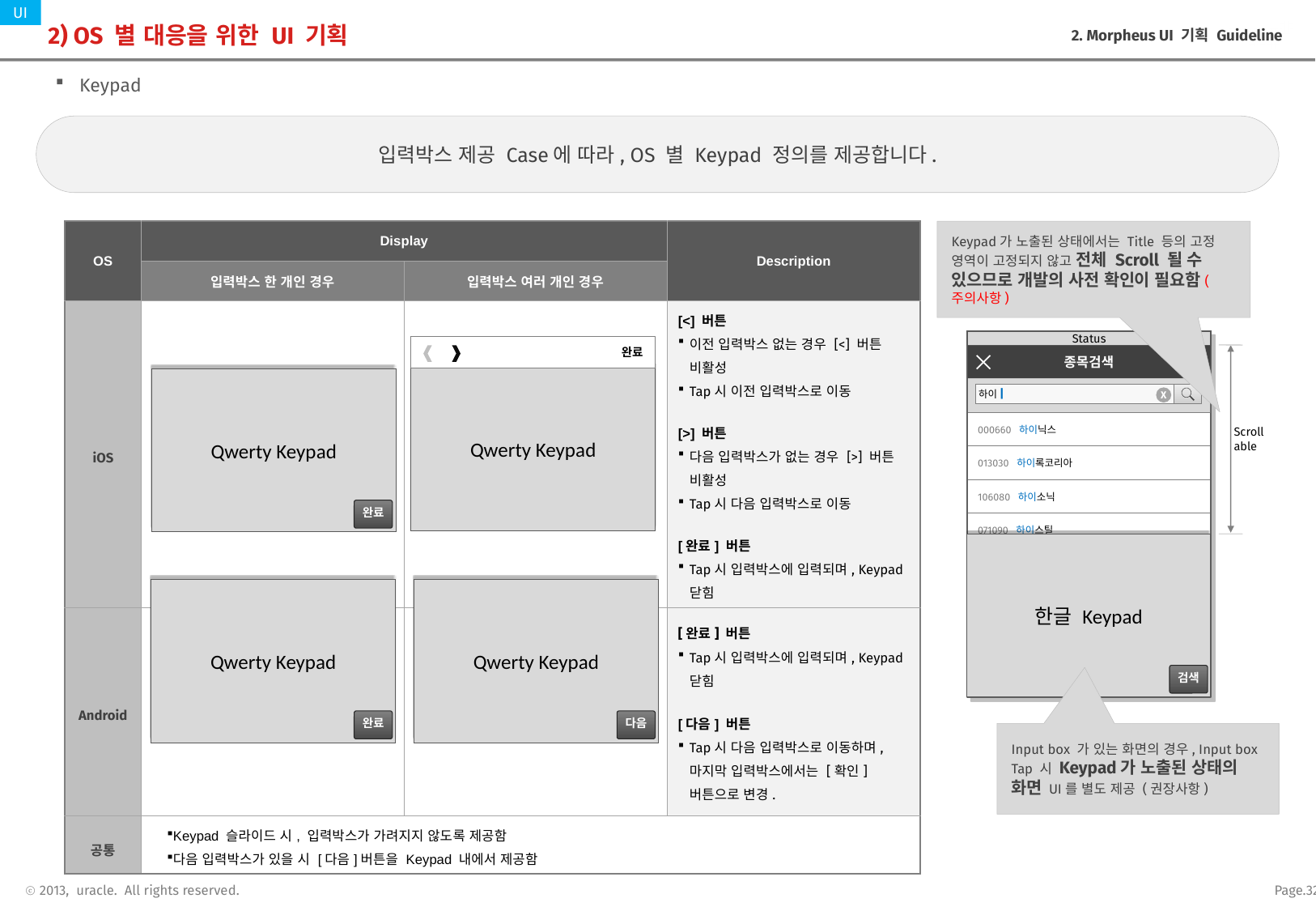

| Updated (2013/11/19) |
| --- |
| iOS7에 맞게 UI Component 변경 |
# 2) OS 별 대응을 위한 UI 기획
2. Morpheus UI 기획 Guideline
Keypad
입력박스 제공 Case에 따라, OS 별 Keypad 정의를 제공합니다.
Keypad가 노출된 상태에서는 Title 등의 고정 영역이 고정되지 않고 전체 Scroll 될 수 있으므로 개발의 사전 확인이 필요함(주의사항)
| OS | Display |  | Description |
| --- | --- | --- | --- |
|  | 입력박스 한 개인 경우 | 입력박스 여러 개인 경우 |  |
| iOS |  |  | [<] 버튼 이전 입력박스 없는 경우 [<] 버튼 비활성 Tap시 이전 입력박스로 이동 [>] 버튼 다음 입력박스가 없는 경우 [>] 버튼 비활성 Tap시 다음 입력박스로 이동 [완료] 버튼 Tap시 입력박스에 입력되며, Keypad 닫힘 |
| Android |  |  | [완료] 버튼 Tap시 입력박스에 입력되며, Keypad 닫힘 [다음] 버튼 Tap시 다음 입력박스로 이동하며, 마지막 입력박스에서는 [확인] 버튼으로 변경. |
| 공통 | Keypad 슬라이드 시, 입력박스가 가려지지 않도록 제공함 다음 입력박스가 있을 시 [다음]버튼을 Keypad 내에서 제공함 |  |  |
Status
종목검색

다음
Qwerty Keypad
완료

Scrollable

Qwerty Keypad
완료

하이|

X

| 000660 하이닉스 |
| --- |
| 013030 하이록코리아 |
| 106080 하이소닉 |
| 071090 하이스틸 |
한글 Keypad
검색
Qwerty Keypad
완료
Qwerty Keypad
다음
Input box 가 있는 화면의 경우, Input box Tap 시 Keypad가 노출된 상태의 화면 UI를 별도 제공 (권장사항)